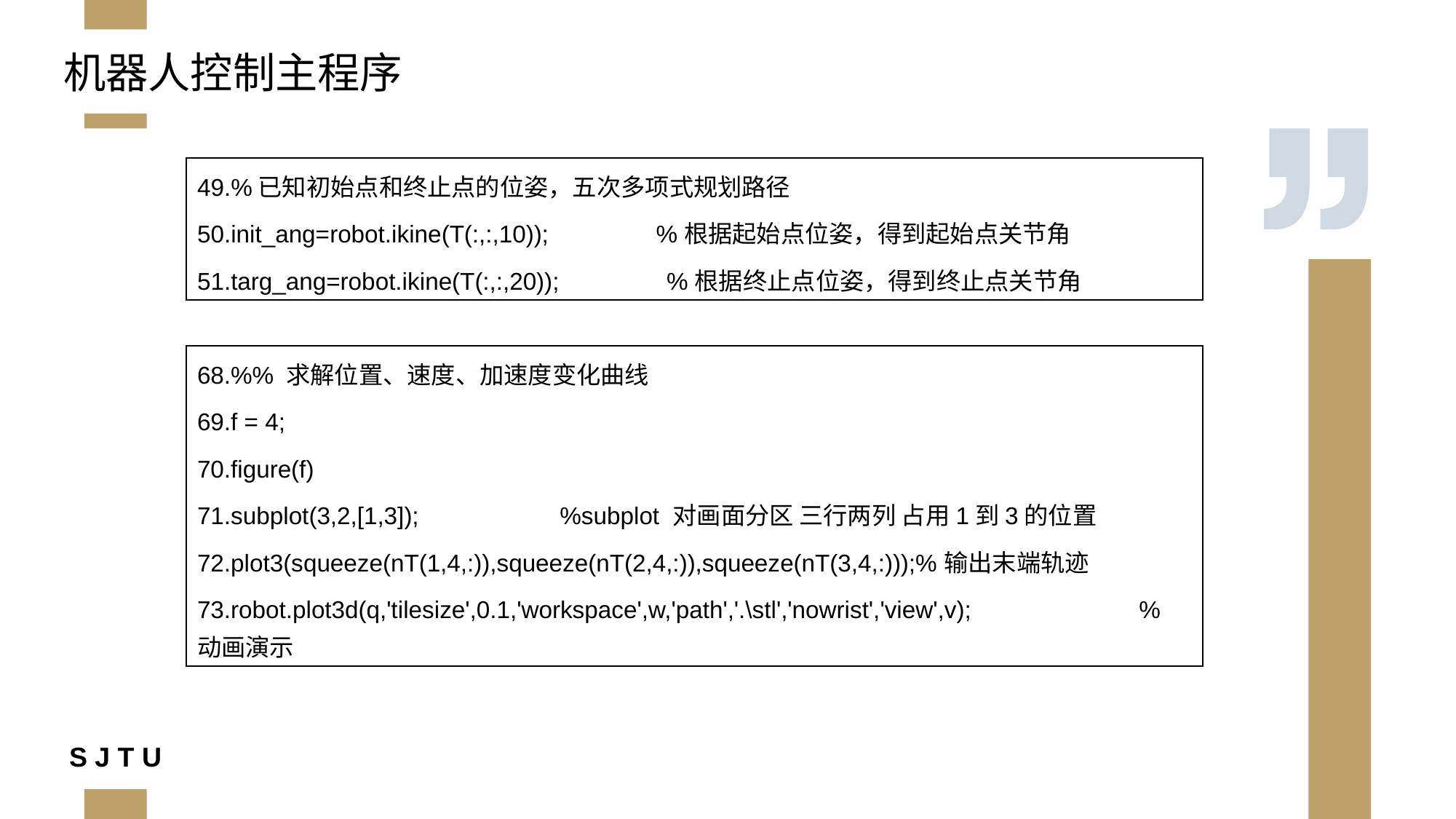

机器人控制主程序
49.%已知初始点和终止点的位姿，五次多项式规划路径
50.init_ang=robot.ikine(T(:,:,10));                %根据起始点位姿，得到起始点关节角
51.targ_ang=robot.ikine(T(:,:,20));                %根据终止点位姿，得到终止点关节角
68.%% 求解位置、速度、加速度变化曲线
69.f = 4;
70.figure(f)
71.subplot(3,2,[1,3]);                     %subplot 对画面分区 三行两列 占用1到3的位置
72.plot3(squeeze(nT(1,4,:)),squeeze(nT(2,4,:)),squeeze(nT(3,4,:)));%输出末端轨迹
73.robot.plot3d(q,'tilesize',0.1,'workspace',w,'path','.\stl','nowrist','view',v);                         %动画演示
26